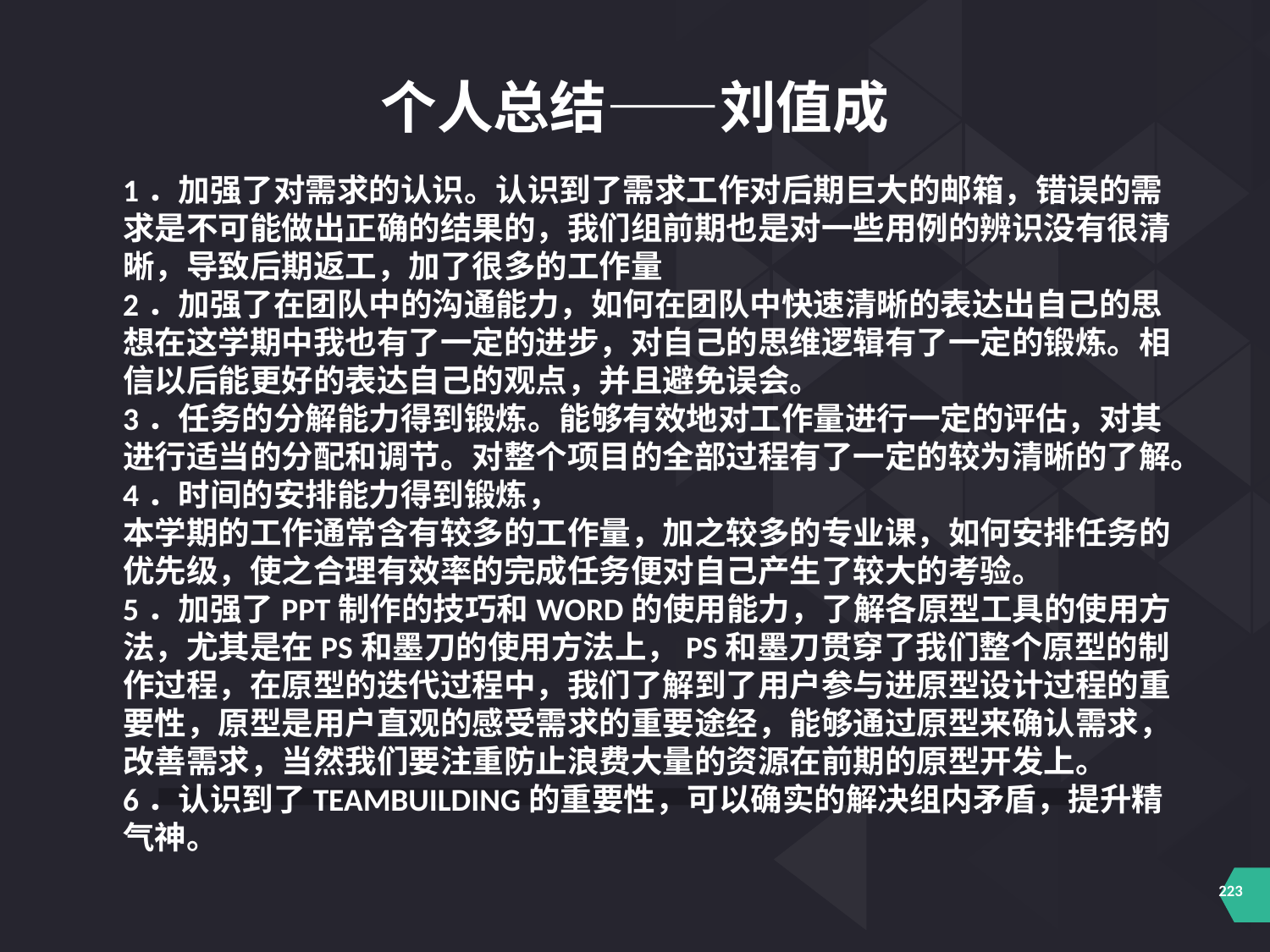

个人总结——刘值成
1．加强了对需求的认识。认识到了需求工作对后期巨大的邮箱，错误的需求是不可能做出正确的结果的，我们组前期也是对一些用例的辨识没有很清晰，导致后期返工，加了很多的工作量
2．加强了在团队中的沟通能力，如何在团队中快速清晰的表达出自己的思想在这学期中我也有了一定的进步，对自己的思维逻辑有了一定的锻炼。相信以后能更好的表达自己的观点，并且避免误会。
3．任务的分解能力得到锻炼。能够有效地对工作量进行一定的评估，对其进行适当的分配和调节。对整个项目的全部过程有了一定的较为清晰的了解。
4．时间的安排能力得到锻炼，
本学期的工作通常含有较多的工作量，加之较多的专业课，如何安排任务的优先级，使之合理有效率的完成任务便对自己产生了较大的考验。
5．加强了PPT制作的技巧和WORD的使用能力，了解各原型工具的使用方法，尤其是在PS和墨刀的使用方法上，PS和墨刀贯穿了我们整个原型的制作过程，在原型的迭代过程中，我们了解到了用户参与进原型设计过程的重要性，原型是用户直观的感受需求的重要途经，能够通过原型来确认需求，改善需求，当然我们要注重防止浪费大量的资源在前期的原型开发上。
6．认识到了TEAMBUILDING的重要性，可以确实的解决组内矛盾，提升精气神。